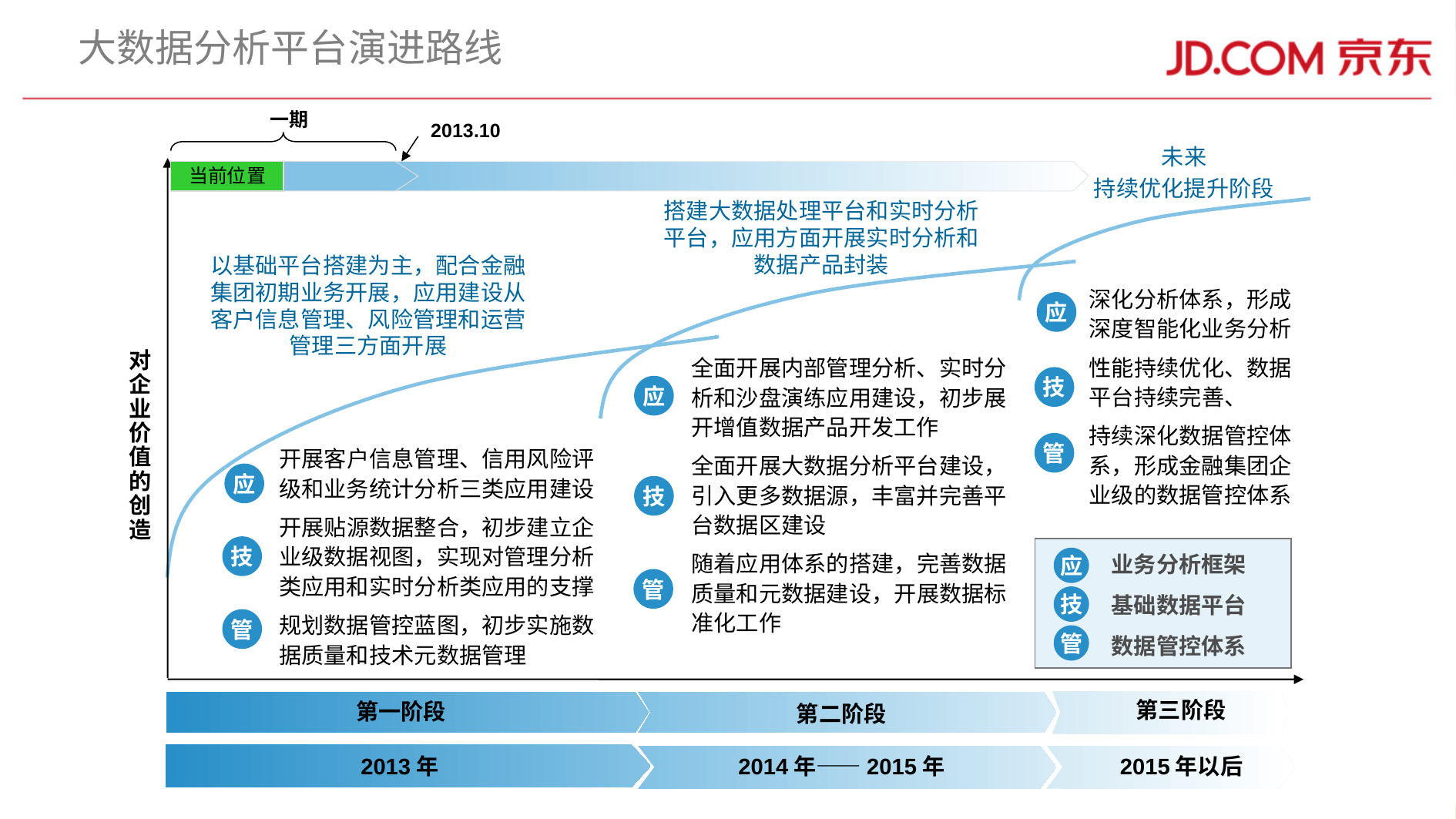

# 大数据分析平台演进路线

一期
2013.10

未来
持续优化提升阶段

当前位置
搭建大数据处理平台和实时分析平台，应用方面开展实时分析和数据产品封装

以基础平台搭建为主，配合金融集团初期业务开展，应用建设从客户信息管理、风险管理和运营管理三方面开展

深化分析体系，形成深度智能化业务分析
性能持续优化、数据平台持续完善、
持续深化数据管控体系，形成金融集团企业级的数据管控体系
应

对企业价值的创造
全面开展内部管理分析、实时分析和沙盘演练应用建设，初步展开增值数据产品开发工作
全面开展大数据分析平台建设，引入更多数据源，丰富并完善平台数据区建设
随着应用体系的搭建，完善数据质量和元数据建设，开展数据标准化工作
技
应
管
开展客户信息管理、信用风险评级和业务统计分析三类应用建设
开展贴源数据整合，初步建立企业级数据视图，实现对管理分析类应用和实时分析类应用的支撑
规划数据管控蓝图，初步实施数据质量和技术元数据管理
应
技
技

应
业务分析框架
技
基础数据平台
管
数据管控体系
管
管

第三阶段

第一阶段

第二阶段

2013年
2014年——2015年
2015年以后